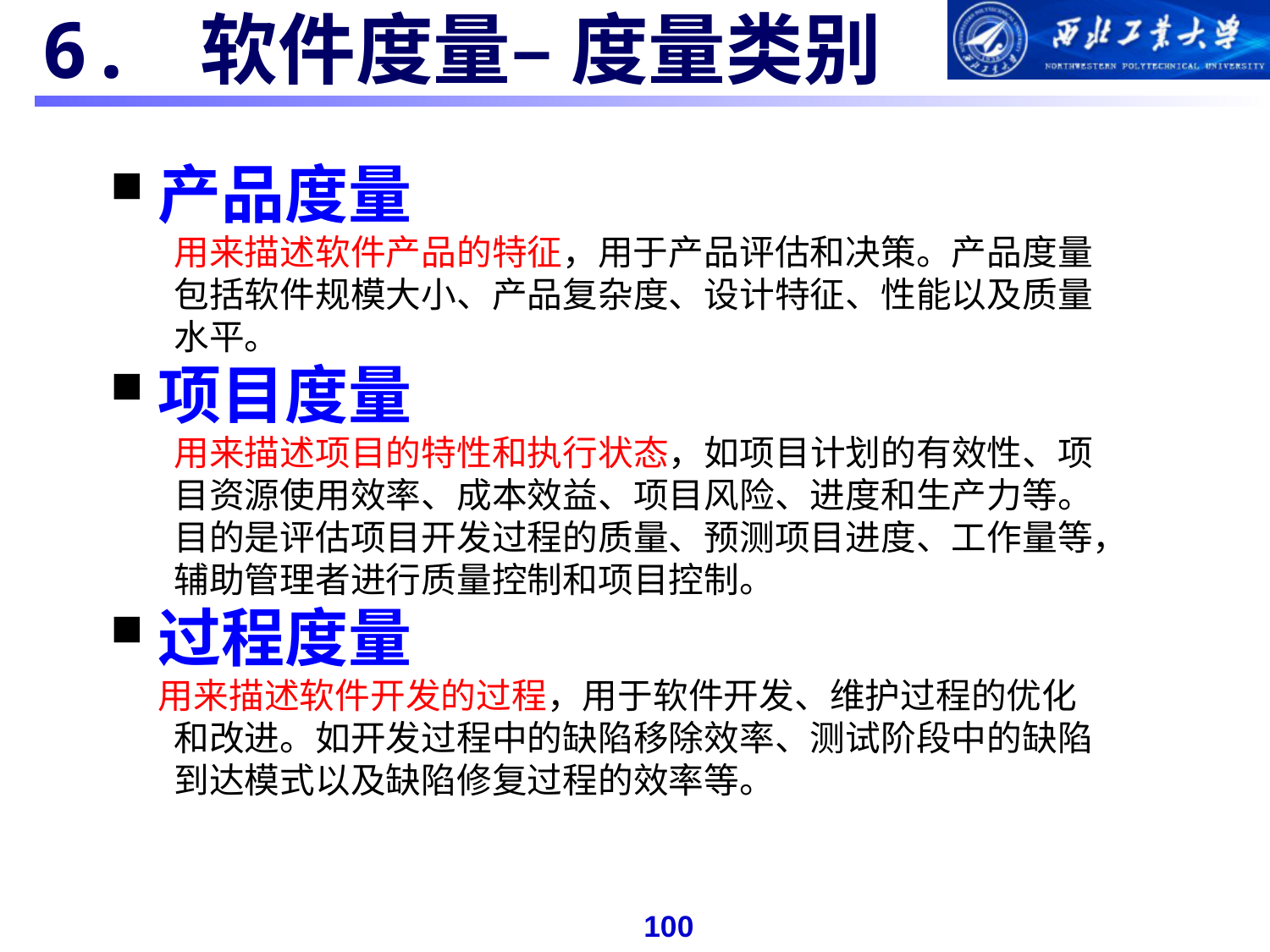

#
6. 软件度量– 度量类别
产品度量
用来描述软件产品的特征，用于产品评估和决策。产品度量包括软件规模大小、产品复杂度、设计特征、性能以及质量水平。
项目度量
用来描述项目的特性和执行状态，如项目计划的有效性、项目资源使用效率、成本效益、项目风险、进度和生产力等。目的是评估项目开发过程的质量、预测项目进度、工作量等，辅助管理者进行质量控制和项目控制。
过程度量
  用来描述软件开发的过程，用于软件开发、维护过程的优化和改进。如开发过程中的缺陷移除效率、测试阶段中的缺陷到达模式以及缺陷修复过程的效率等。